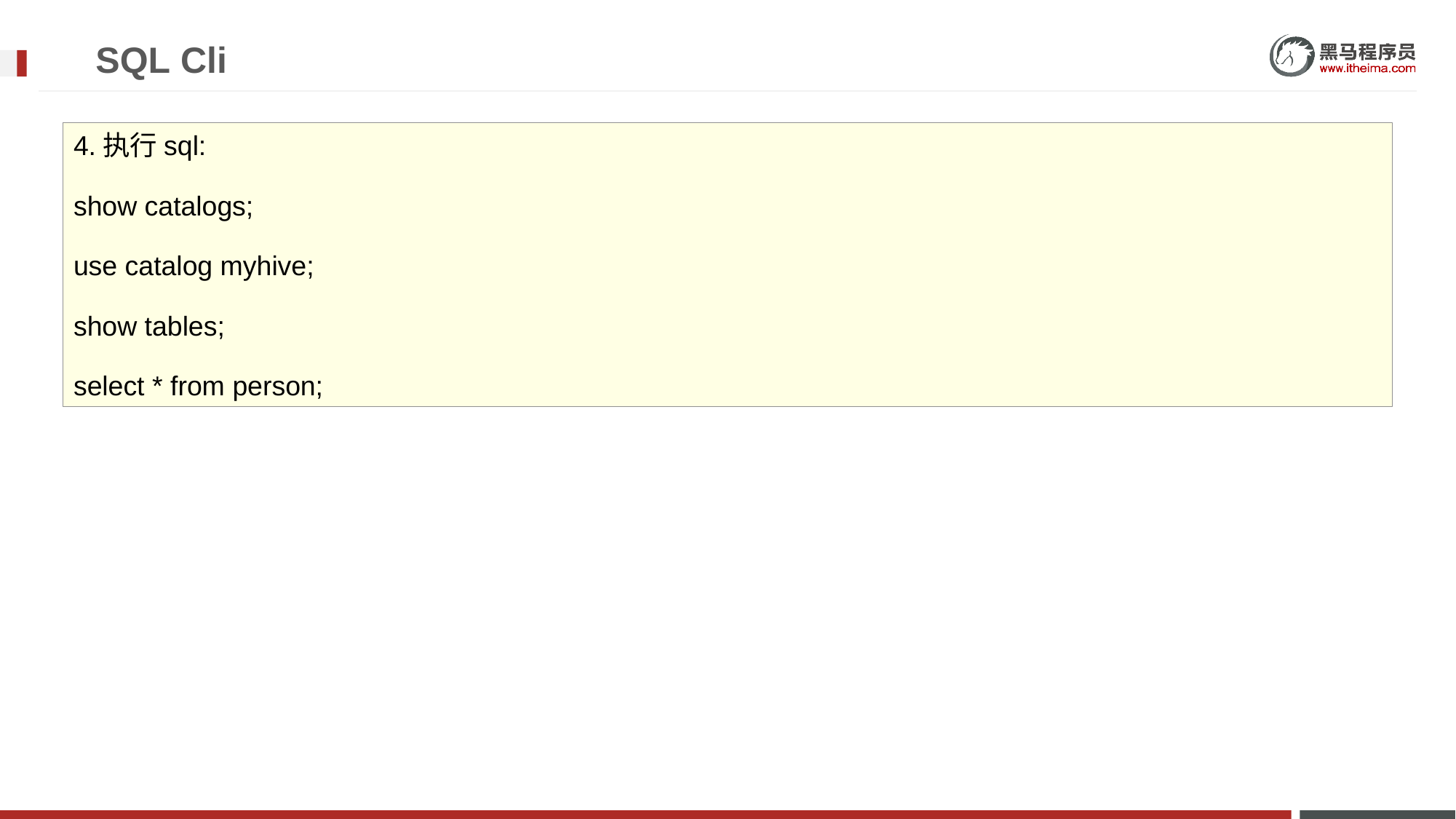

# SQL Cli
4.执行sql:
show catalogs;
use catalog myhive;
show tables;
select * from person;